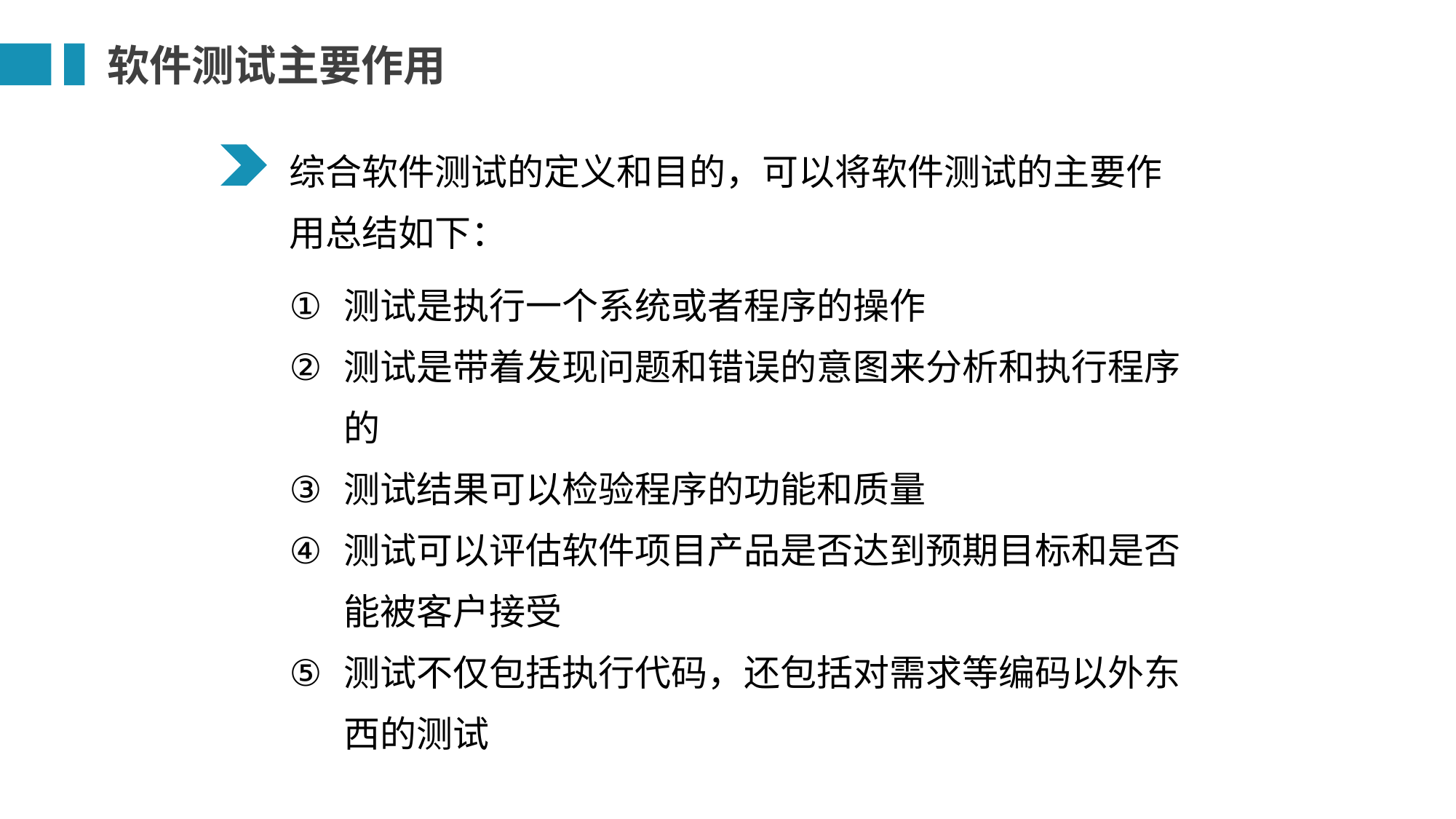

软件测试主要作用

综合软件测试的定义和目的，可以将软件测试的主要作用总结如下：

测试是执行一个系统或者程序的操作
测试是带着发现问题和错误的意图来分析和执行程序的
测试结果可以检验程序的功能和质量
测试可以评估软件项目产品是否达到预期目标和是否能被客户接受
测试不仅包括执行代码，还包括对需求等编码以外东西的测试
56